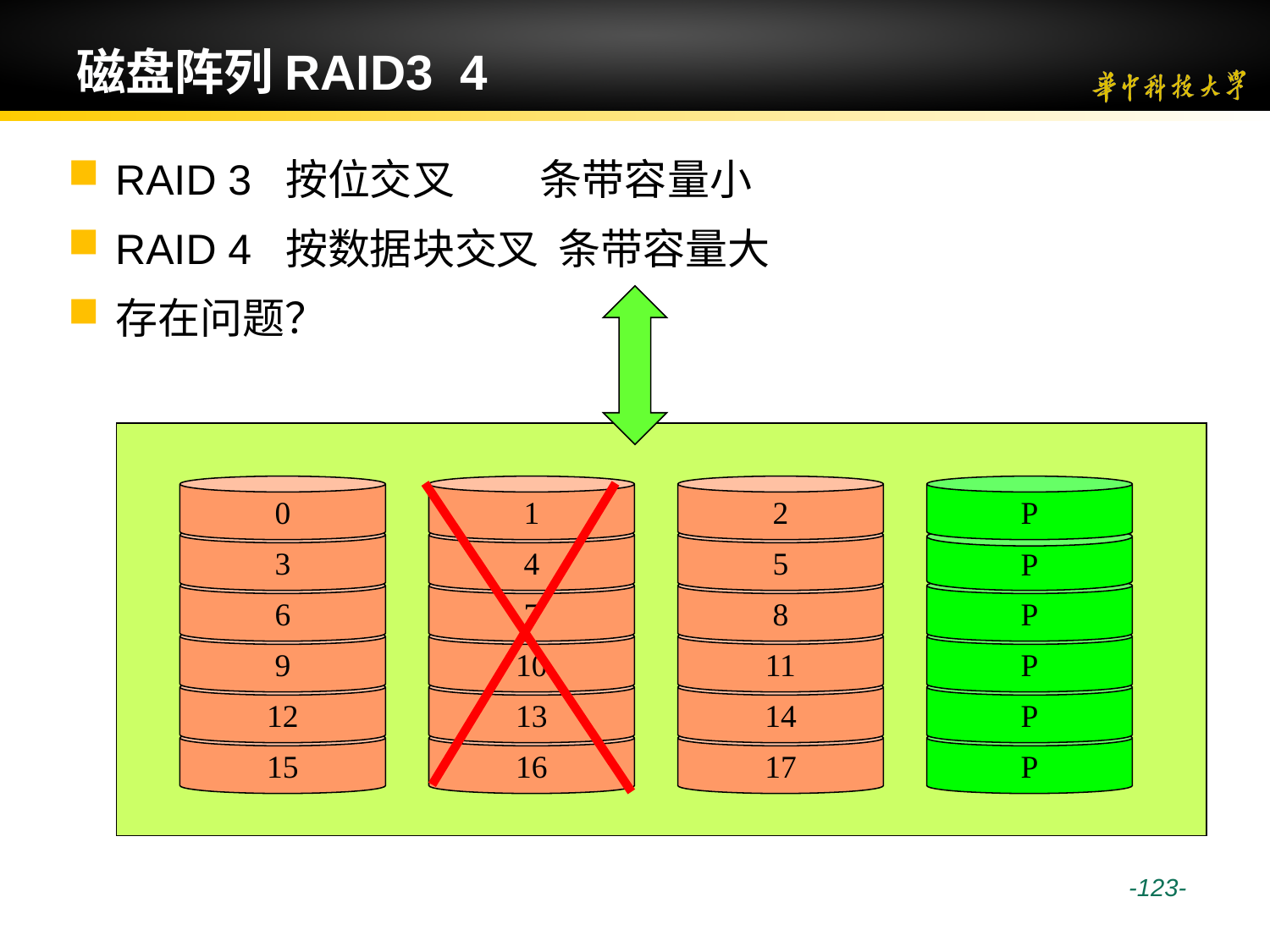

# 磁盘阵列RAID3  4
RAID 3  按位交叉         条带容量小
RAID 4  按数据块交叉  条带容量大
存在问题？

0
1
2
P

3
4
5
P
6
7
8
P
9
10
11
P
12
13
14
P
15
16
17
P
 -123-